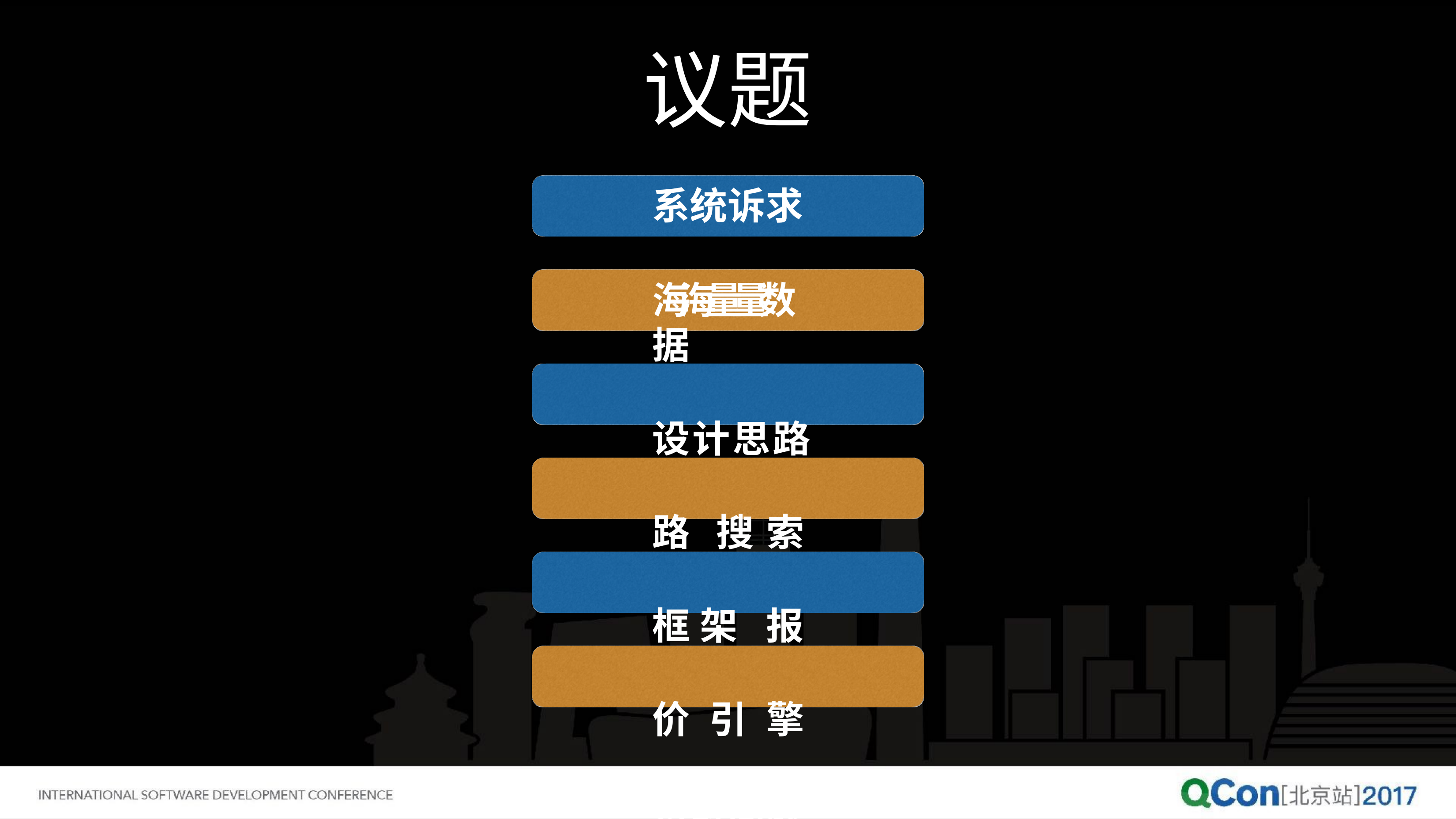

议题

# 系统诉求

海海量量数据
设计思路路 搜索框架 报价引擎 待解问题